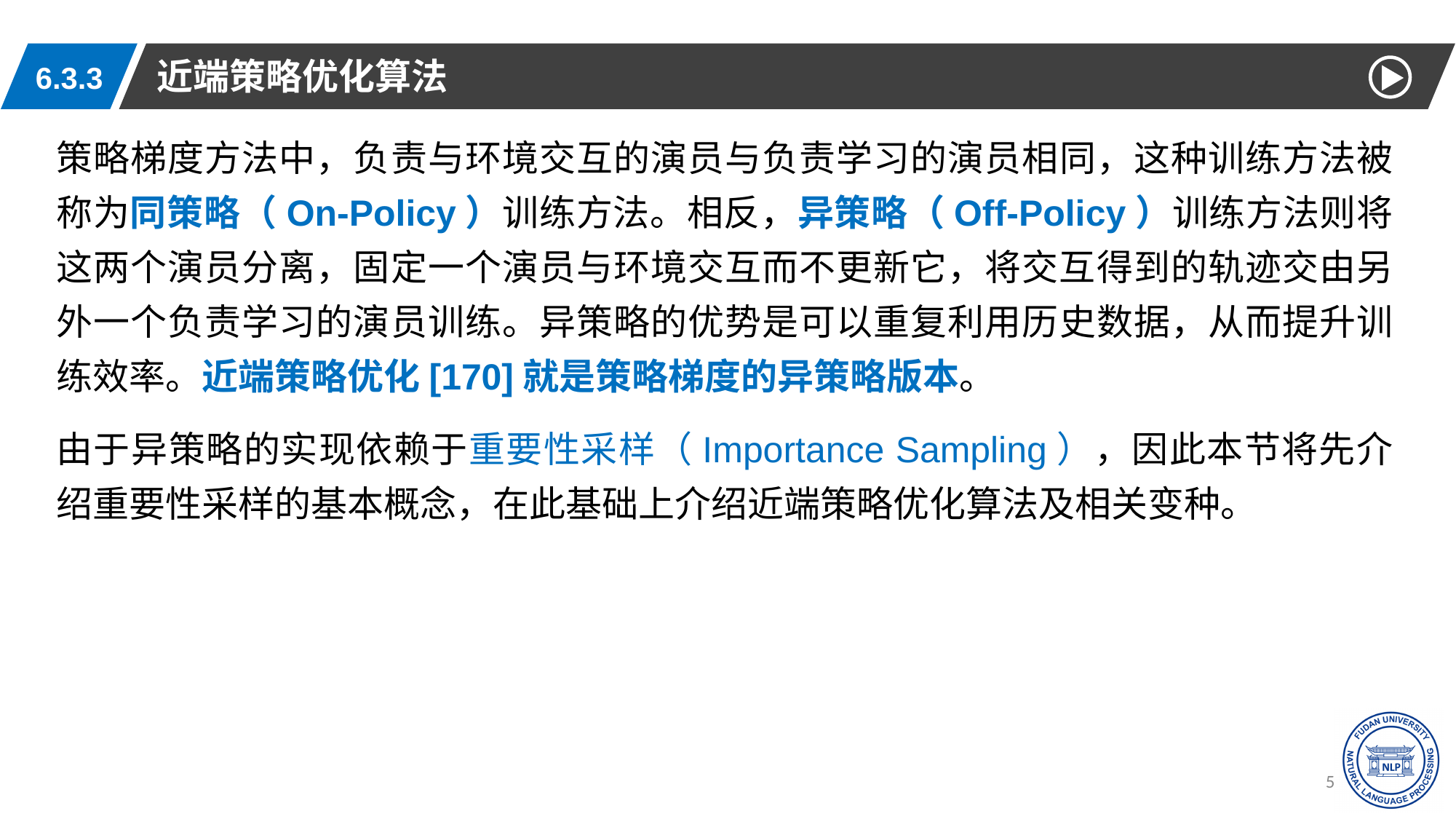

近端策略优化算法
6.3.3

策略梯度方法中，负责与环境交互的演员与负责学习的演员相同，这种训练方法被称为同策略（On-Policy）训练方法。相反，异策略（Off-Policy）训练方法则将这两个演员分离，固定一个演员与环境交互而不更新它，将交互得到的轨迹交由另外一个负责学习的演员训练。异策略的优势是可以重复利用历史数据，从而提升训练效率。近端策略优化[170]就是策略梯度的异策略版本。
由于异策略的实现依赖于重要性采样（Importance Sampling），因此本节将先介绍重要性采样的基本概念，在此基础上介绍近端策略优化算法及相关变种。
56